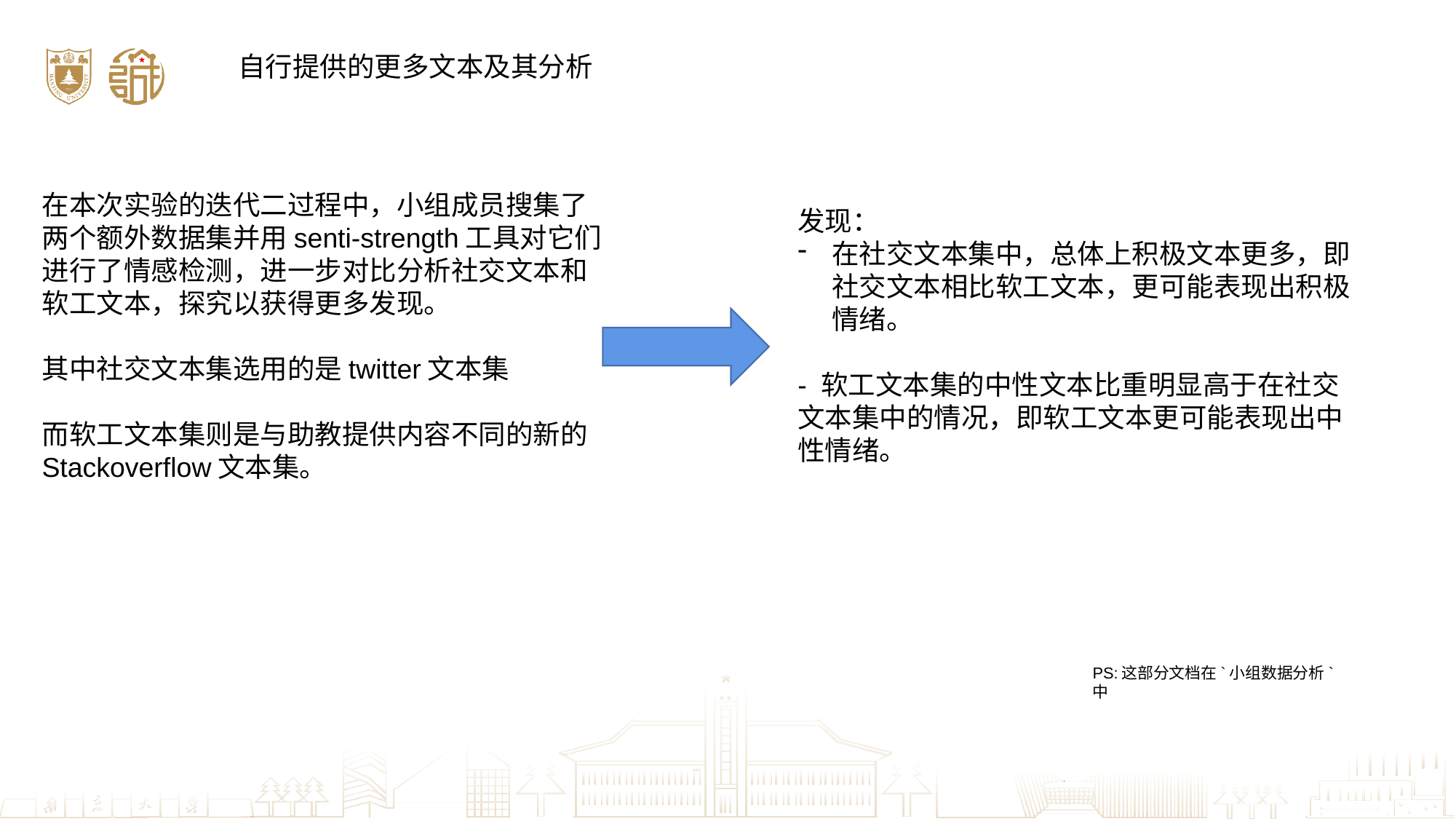

自行提供的更多文本及其分析
在本次实验的迭代二过程中，小组成员搜集了两个额外数据集并用senti-strength工具对它们进行了情感检测，进一步对比分析社交文本和软工文本，探究以获得更多发现。

其中社交文本集选用的是twitter文本集

而软工文本集则是与助教提供内容不同的新的Stackoverflow文本集。
发现：
在社交文本集中，总体上积极文本更多，即社交文本相比软工文本，更可能表现出积极情绪。

- 软工文本集的中性文本比重明显高于在社交文本集中的情况，即软工文本更可能表现出中性情绪。

PS:这部分文档在`小组数据分析`中